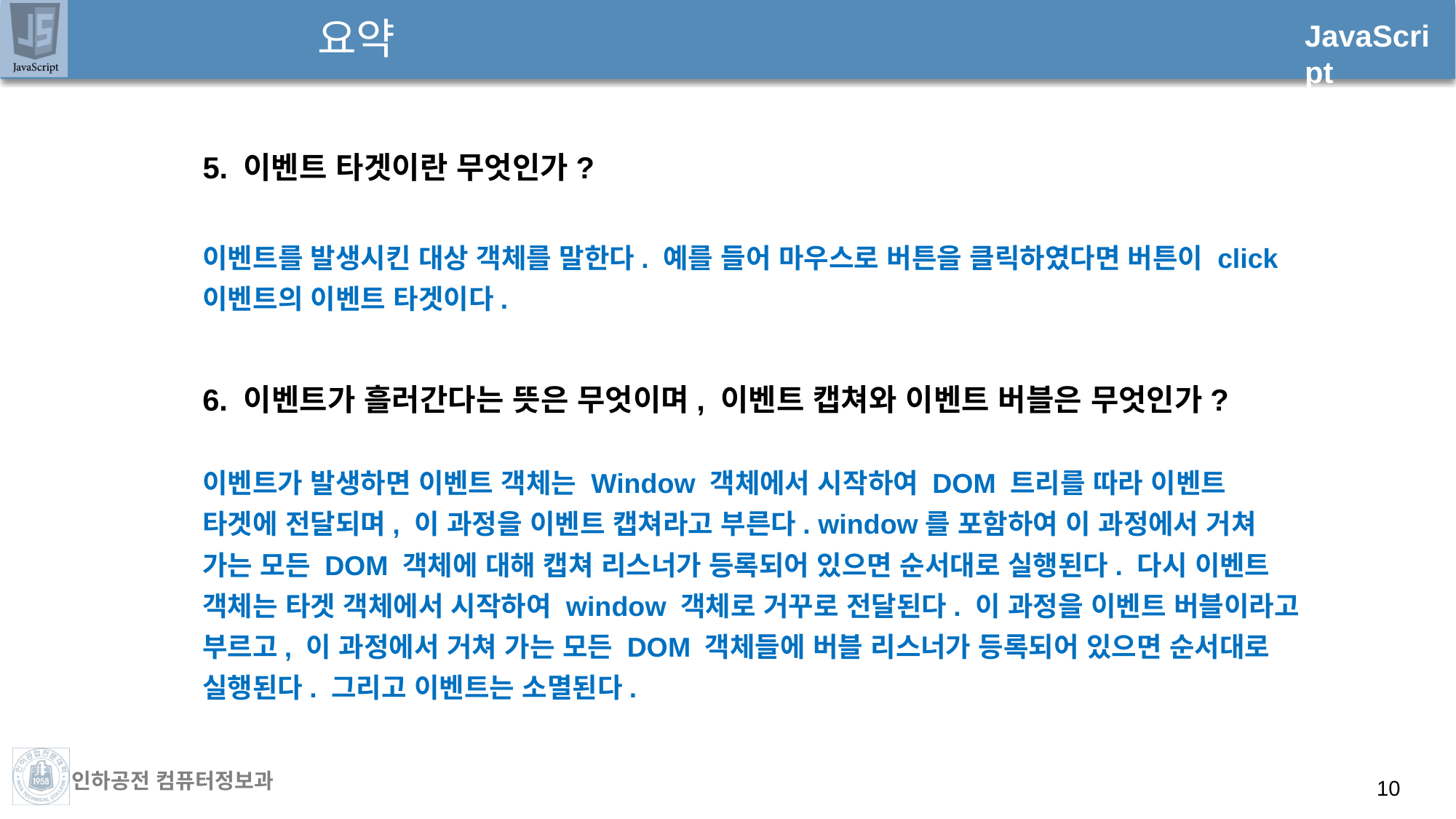

# 요약
5. 이벤트 타겟이란 무엇인가?

이벤트를 발생시킨 대상 객체를 말한다. 예를 들어 마우스로 버튼을 클릭하였다면 버튼이 click 이벤트의 이벤트 타겟이다.

6. 이벤트가 흘러간다는 뜻은 무엇이며, 이벤트 캡쳐와 이벤트 버블은 무엇인가?

이벤트가 발생하면 이벤트 객체는 Window 객체에서 시작하여 DOM 트리를 따라 이벤트 타겟에 전달되며, 이 과정을 이벤트 캡쳐라고 부른다. window를 포함하여 이 과정에서 거쳐 가는 모든 DOM 객체에 대해 캡쳐 리스너가 등록되어 있으면 순서대로 실행된다. 다시 이벤트 객체는 타겟 객체에서 시작하여 window 객체로 거꾸로 전달된다. 이 과정을 이벤트 버블이라고 부르고, 이 과정에서 거쳐 가는 모든 DOM 객체들에 버블 리스너가 등록되어 있으면 순서대로 실행된다. 그리고 이벤트는 소멸된다.